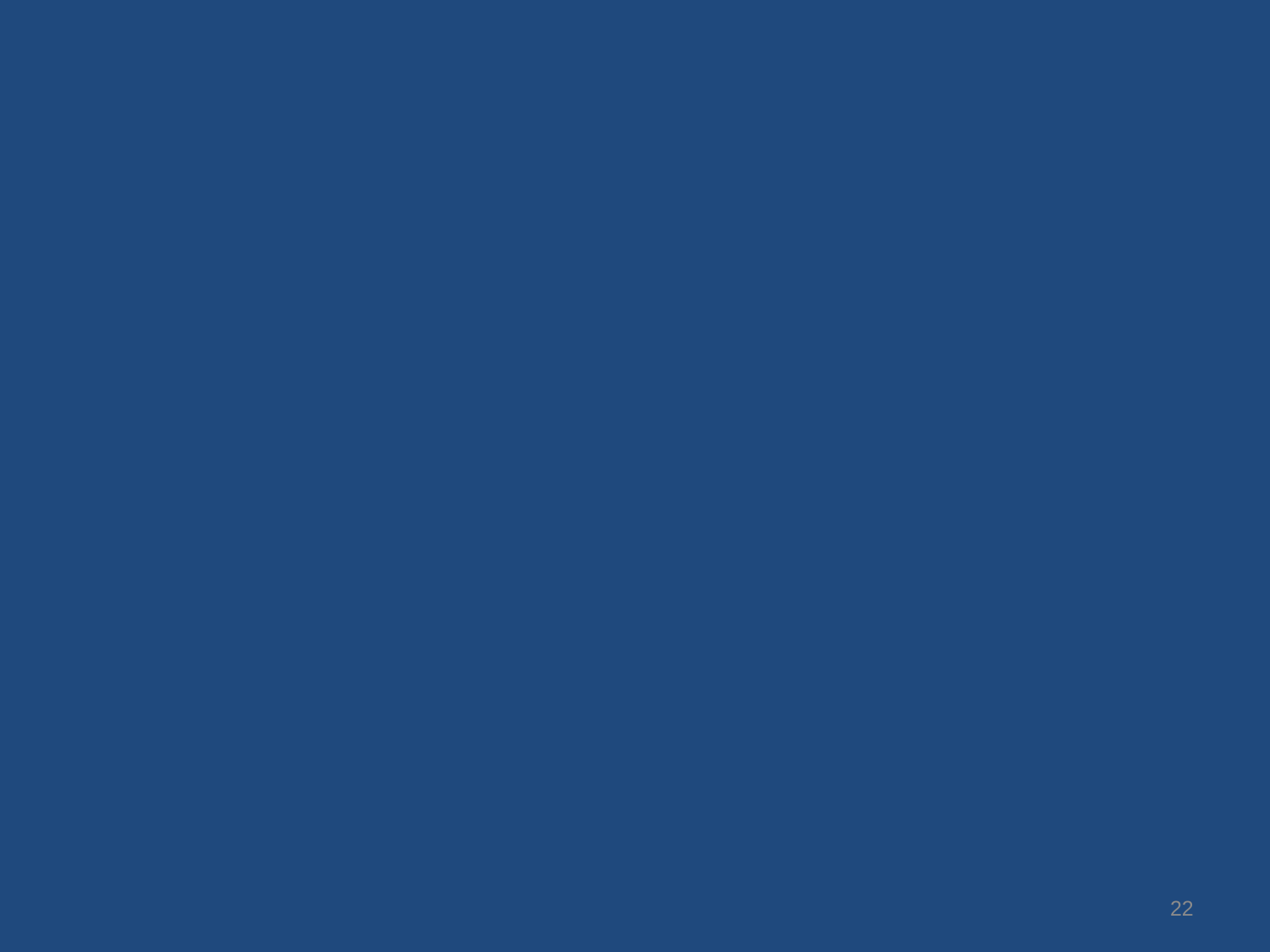

개선3: 정규화
평가방법: Loss Graph 비교
22